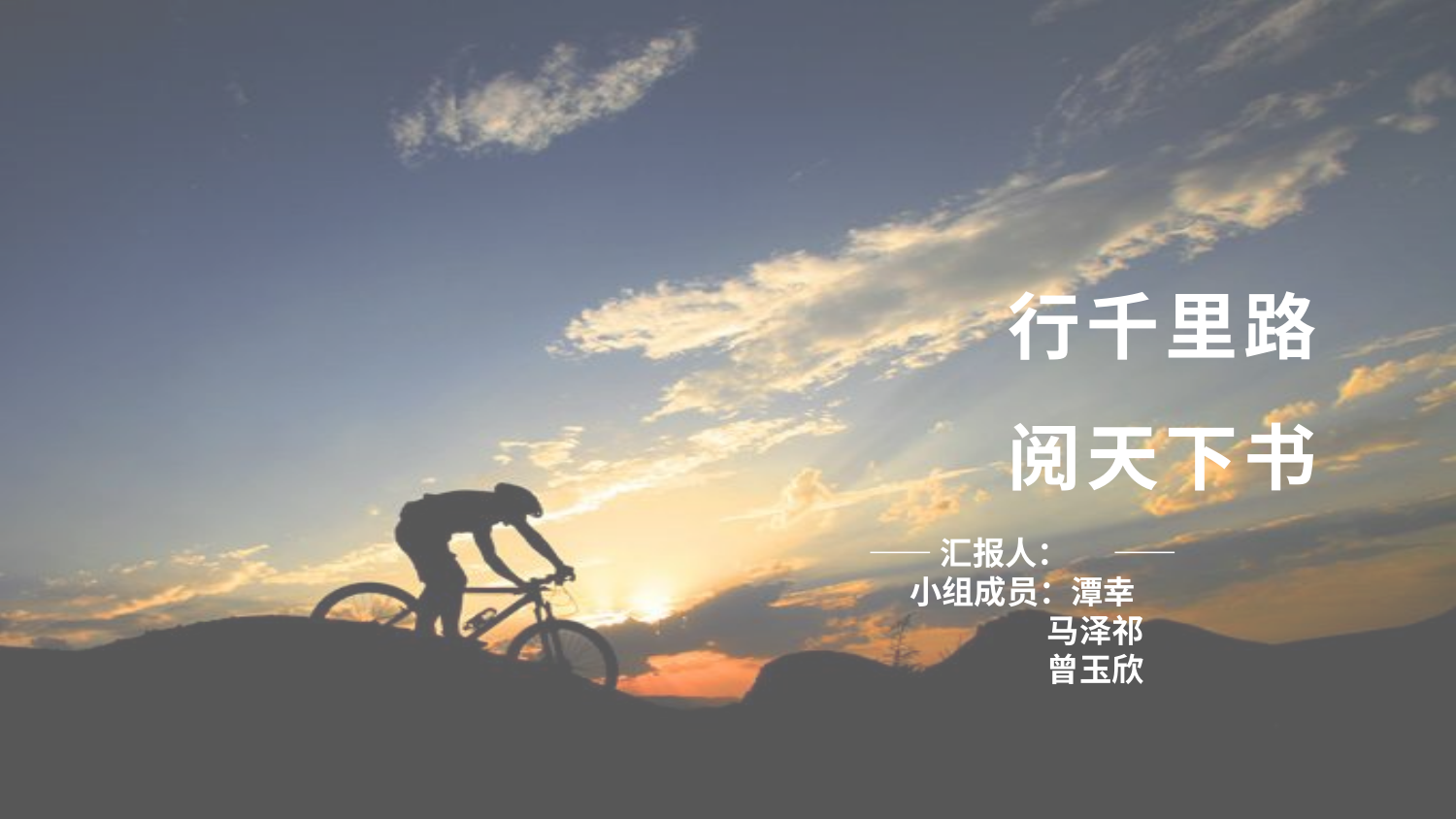

行千里路
阅天下书
——汇报人：      ——
小组成员：潭幸
	马泽祁
	曾玉欣